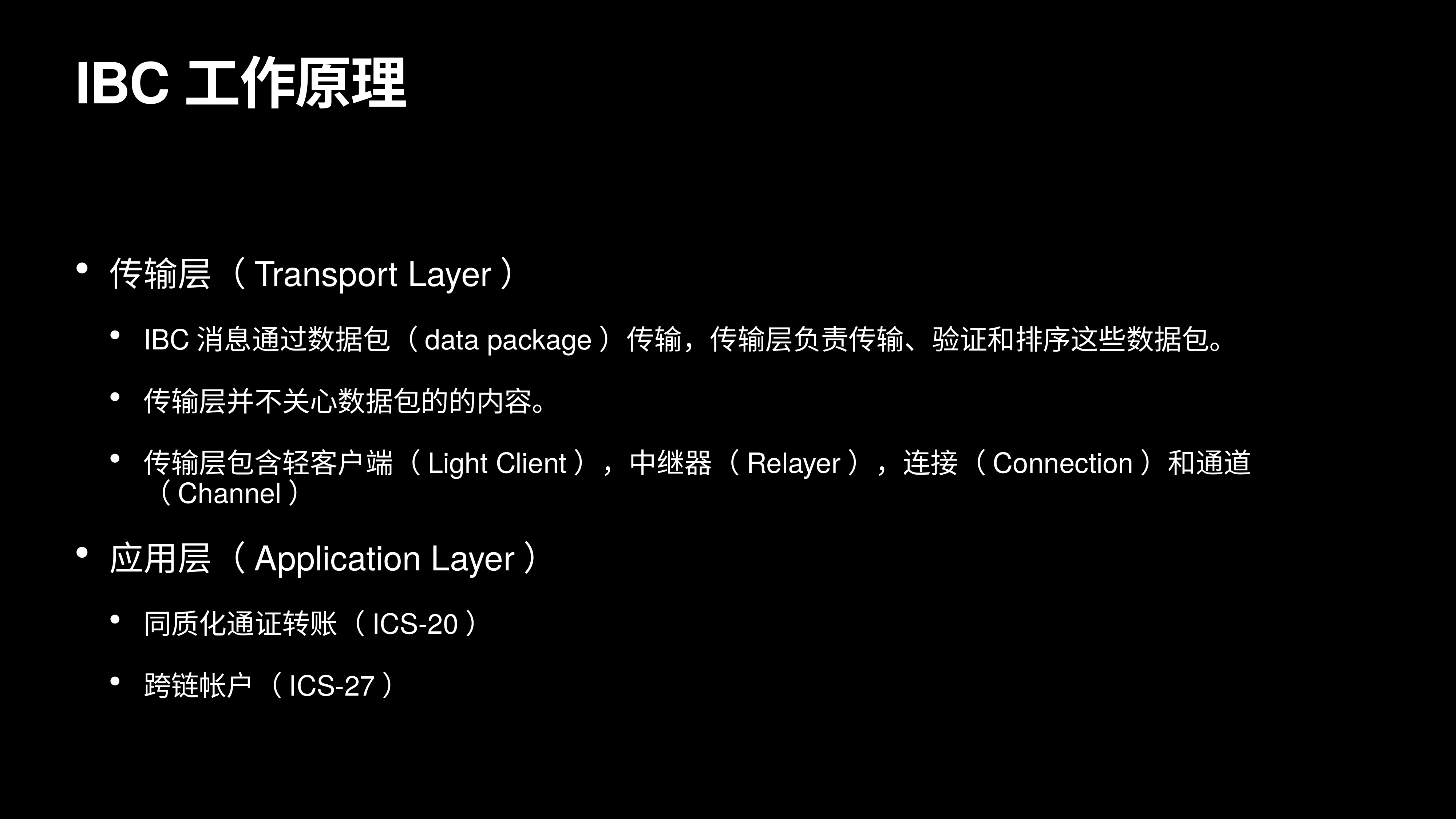

# IBC工作原理
传输层（Transport Layer）
IBC消息通过数据包（data package）传输，传输层负责传输、验证和排序这些数据包。
传输层并不关心数据包的的内容。
传输层包含轻客户端（Light Client），中继器（Relayer），连接（Connection）和通道（Channel）
应用层（Application Layer）
同质化通证转账（ICS-20）
跨链帐户（ICS-27）